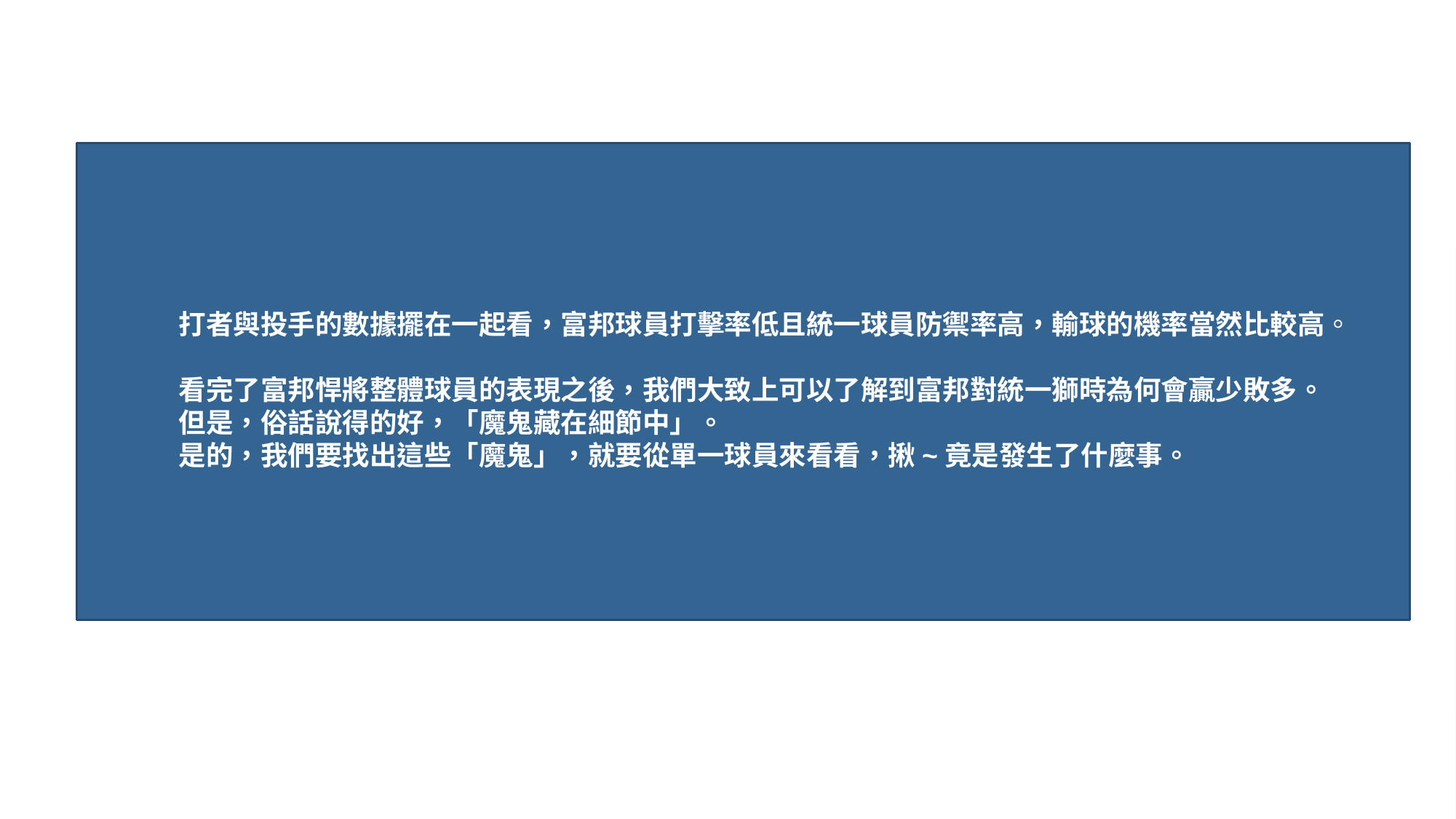

2u4kefljajflwe

打者與投手的數據擺在一起看，富邦球員打擊率低且統一球員防禦率高，輸球的機率當然比較高。
看完了富邦悍將整體球員的表現之後，我們大致上可以了解到富邦對統一獅時為何會贏少敗多。
但是，俗話說得的好，「魔鬼藏在細節中」。
是的，我們要找出這些「魔鬼」，就要從單一球員來看看，揪~竟是發生了什麼事。